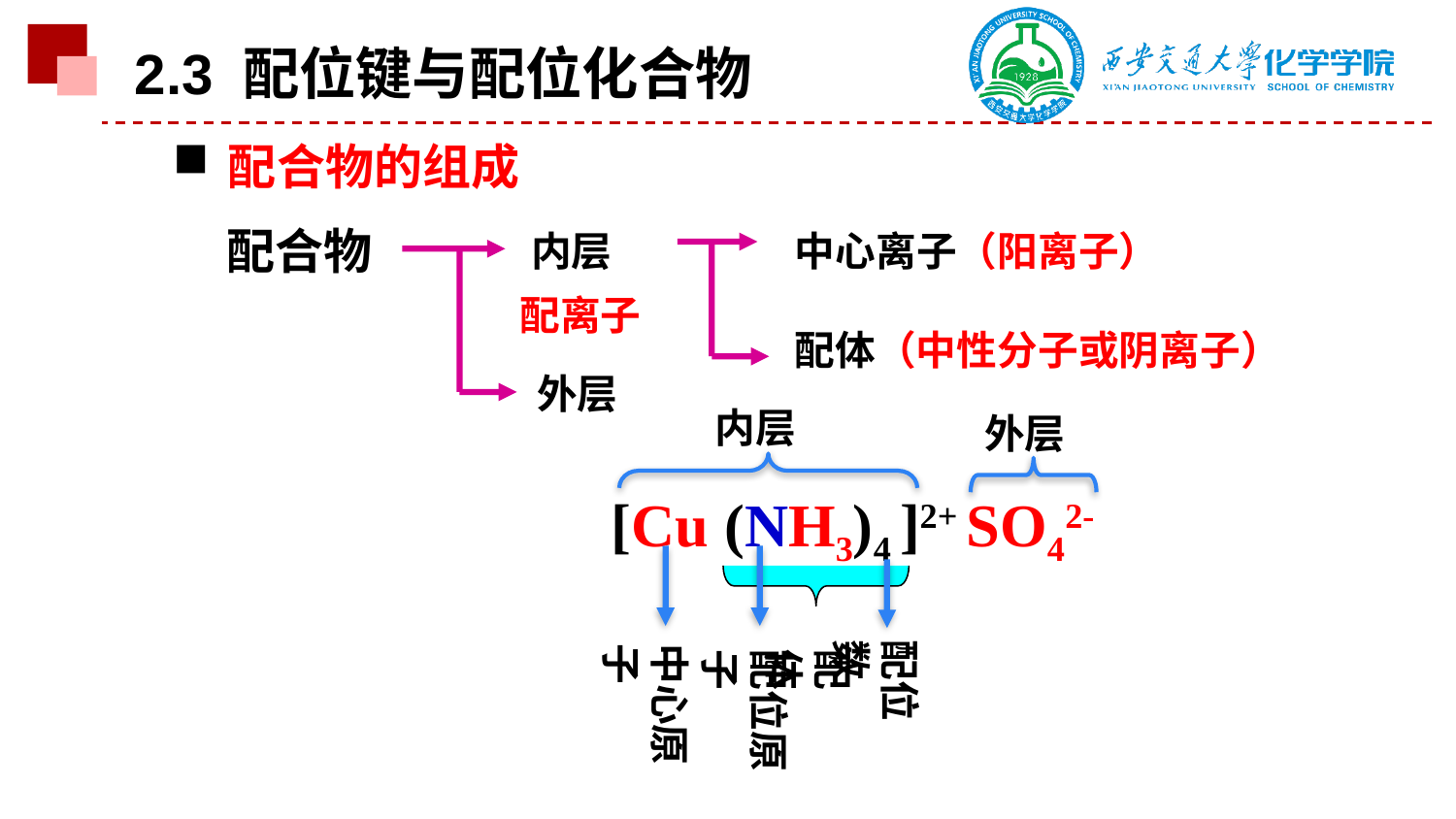

2.3 配位键与配位化合物
配合物的组成
配合物
内层
中心离子（阳离子）

配离子
配体（中性分子或阴离子）

 外层

内层
外层

[Cu (NH3)4 ]2+ SO42-

配位数
中心原子
配位原子
配体